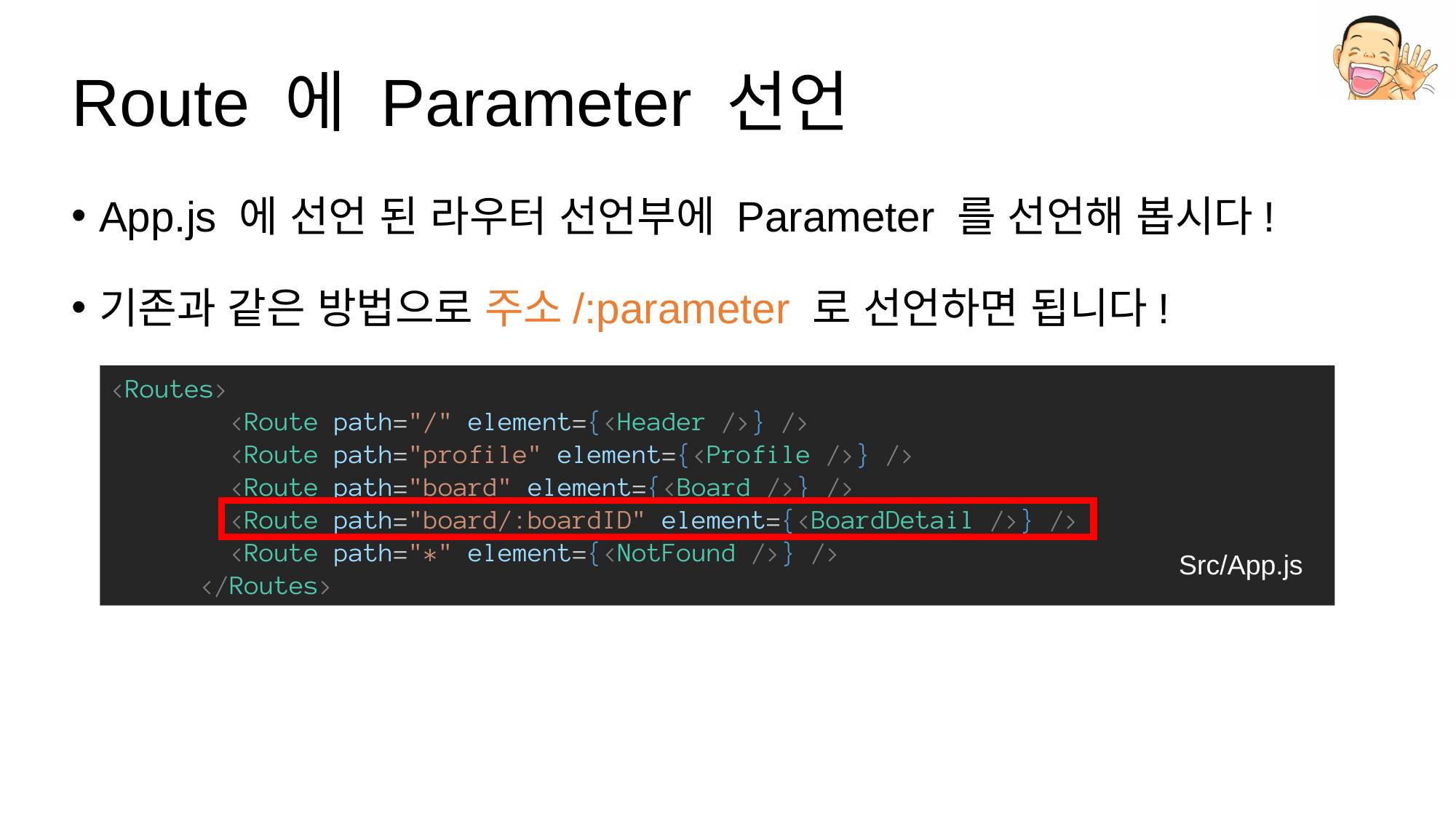

# Route 에 Parameter 선언
App.js 에 선언 된 라우터 선언부에 Parameter 를 선언해 봅시다!
기존과 같은 방법으로 주소/:parameter 로 선언하면 됩니다!
<Routes>
        <Route path="/" element={<Header />} />
        <Route path="profile" element={<Profile />} />
        <Route path="board" element={<Board />} />
        <Route path="board/:boardID" element={<BoardDetail />} />
        <Route path="*" element={<NotFound />} />
      </Routes>

Src/App.js